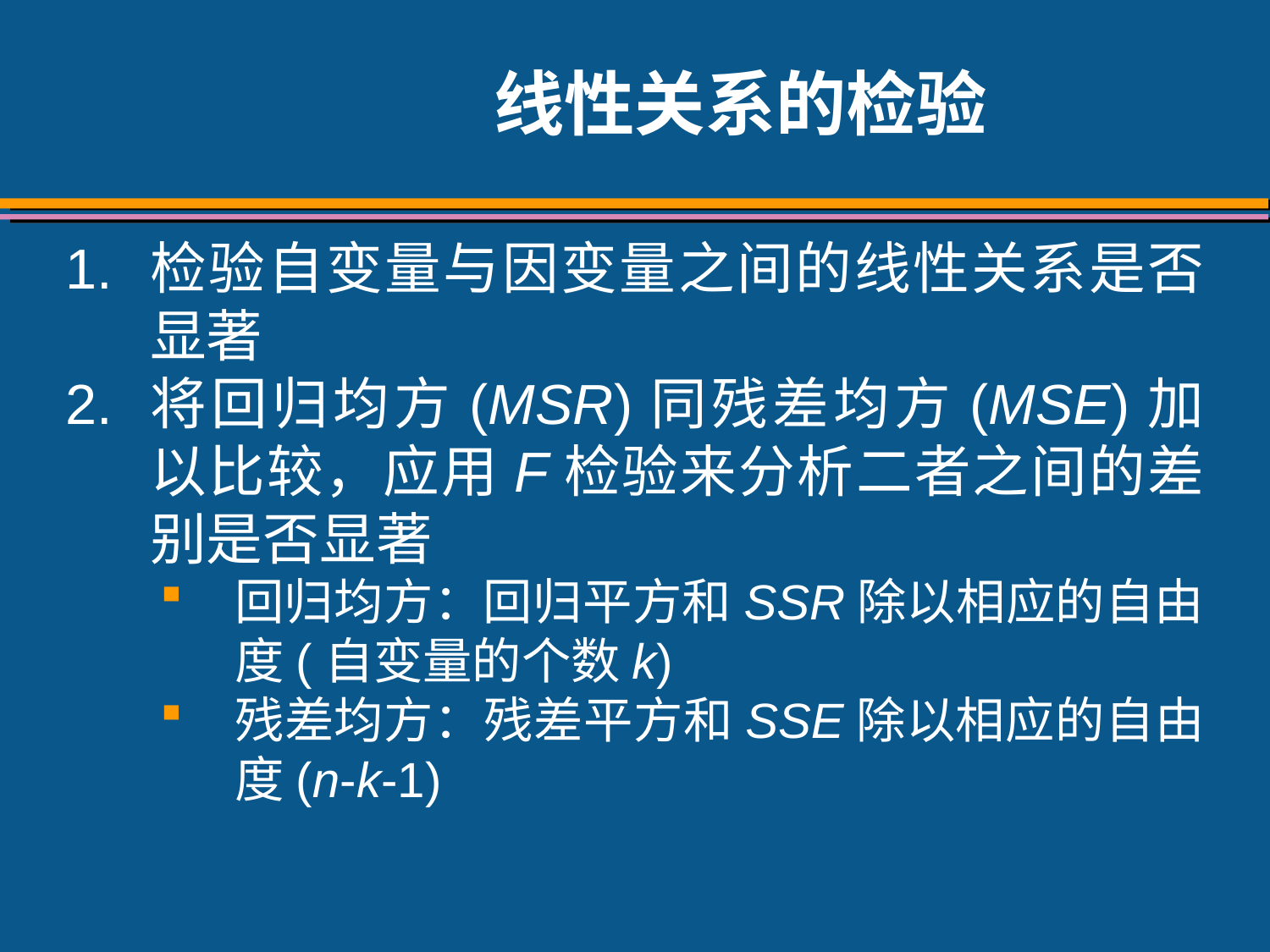

# 线性关系的检验
检验自变量与因变量之间的线性关系是否显著
将回归均方(MSR)同残差均方(MSE)加以比较，应用F检验来分析二者之间的差别是否显著
回归均方：回归平方和SSR除以相应的自由度(自变量的个数k)
残差均方：残差平方和SSE除以相应的自由度(n-k-1)